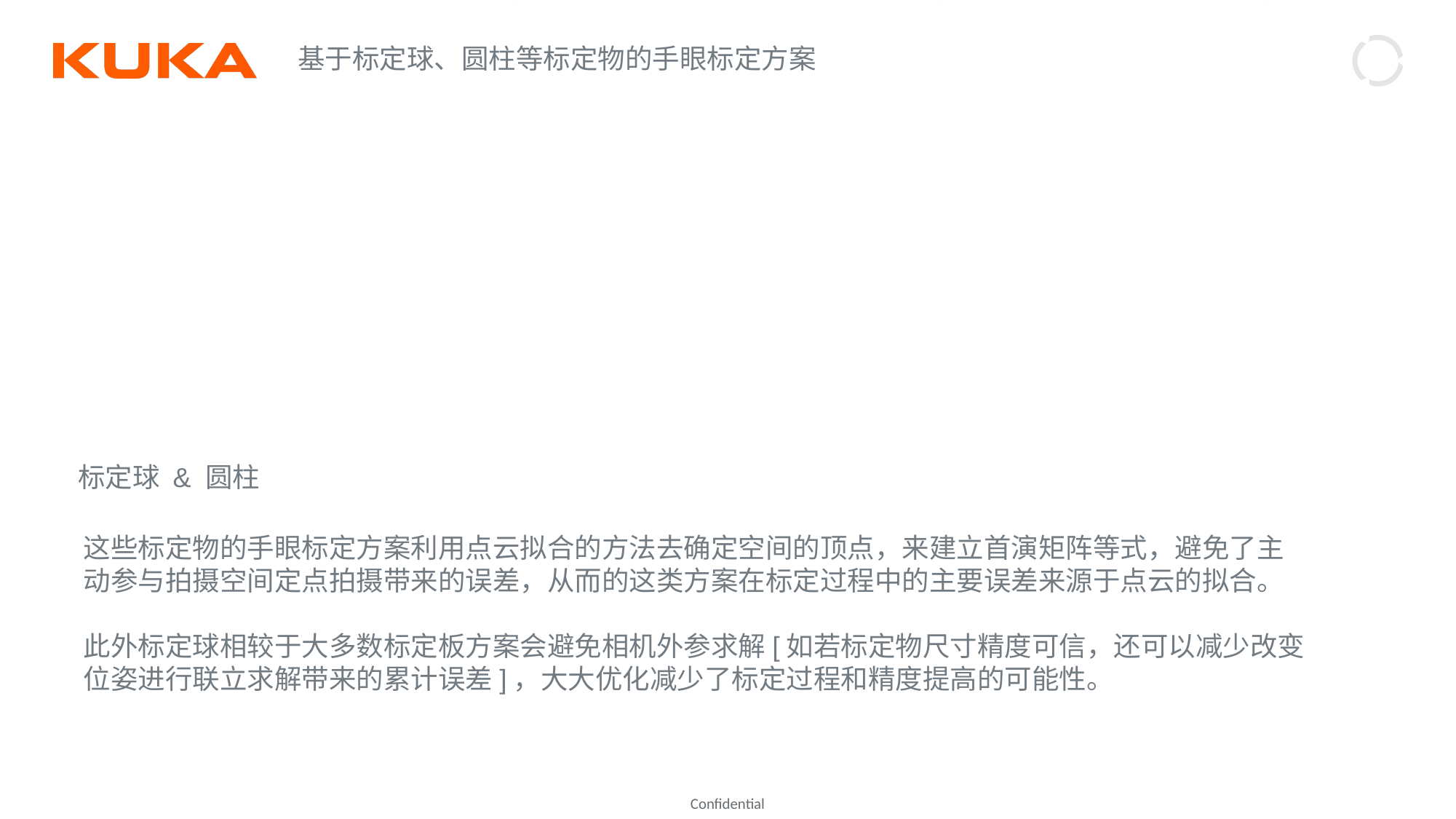

基于标定球、圆柱等标定物的手眼标定方案
标定球 & 圆柱
这些标定物的手眼标定方案利用点云拟合的方法去确定空间的顶点，来建立首演矩阵等式，避免了主动参与拍摄空间定点拍摄带来的误差，从而的这类方案在标定过程中的主要误差来源于点云的拟合。

此外标定球相较于大多数标定板方案会避免相机外参求解[如若标定物尺寸精度可信，还可以减少改变位姿进行联立求解带来的累计误差]，大大优化减少了标定过程和精度提高的可能性。